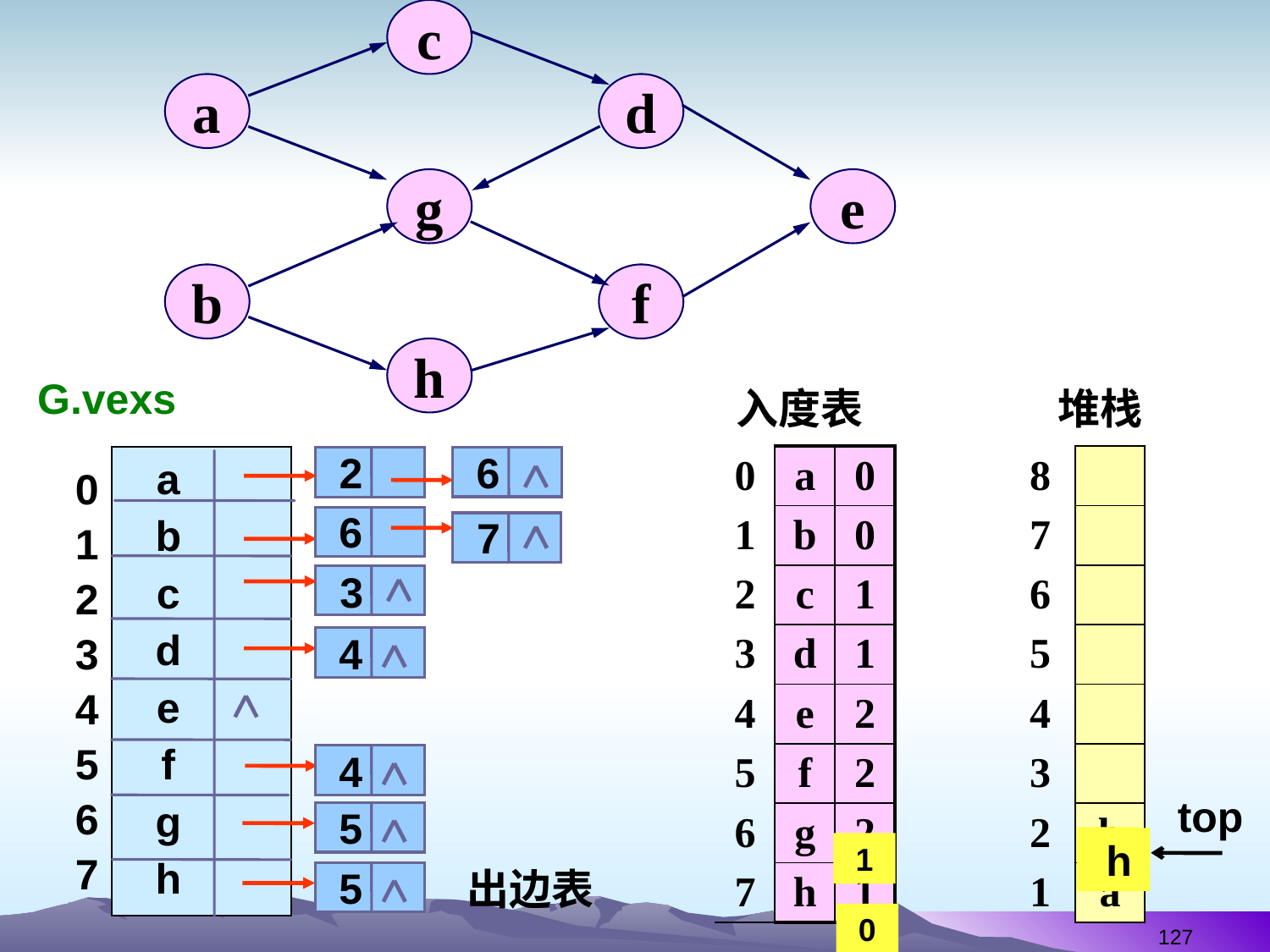

c

a
d

g
e

b
f

h
G.vexs
6

2

a
b
c
d
e
f
g
h

0
1
2
3
4
5
6
7

6

7

3

4

4

5

5

入度表
堆栈
| 0 | a | 0 |
| --- | --- | --- |
| 1 | b | 0 |
| 2 | c | 1 |
| 3 | d | 1 |
| 4 | e | 2 |
| 5 | f | 2 |
| 6 | g | 2 |
| 7 | h | 1 |
| 8 |  |
| --- | --- |
| 7 |  |
| 6 |  |
| 5 |  |
| 4 |  |
| 3 |  |
| 2 | b |
| 1 | a |
top

h
1
出边表
127
0